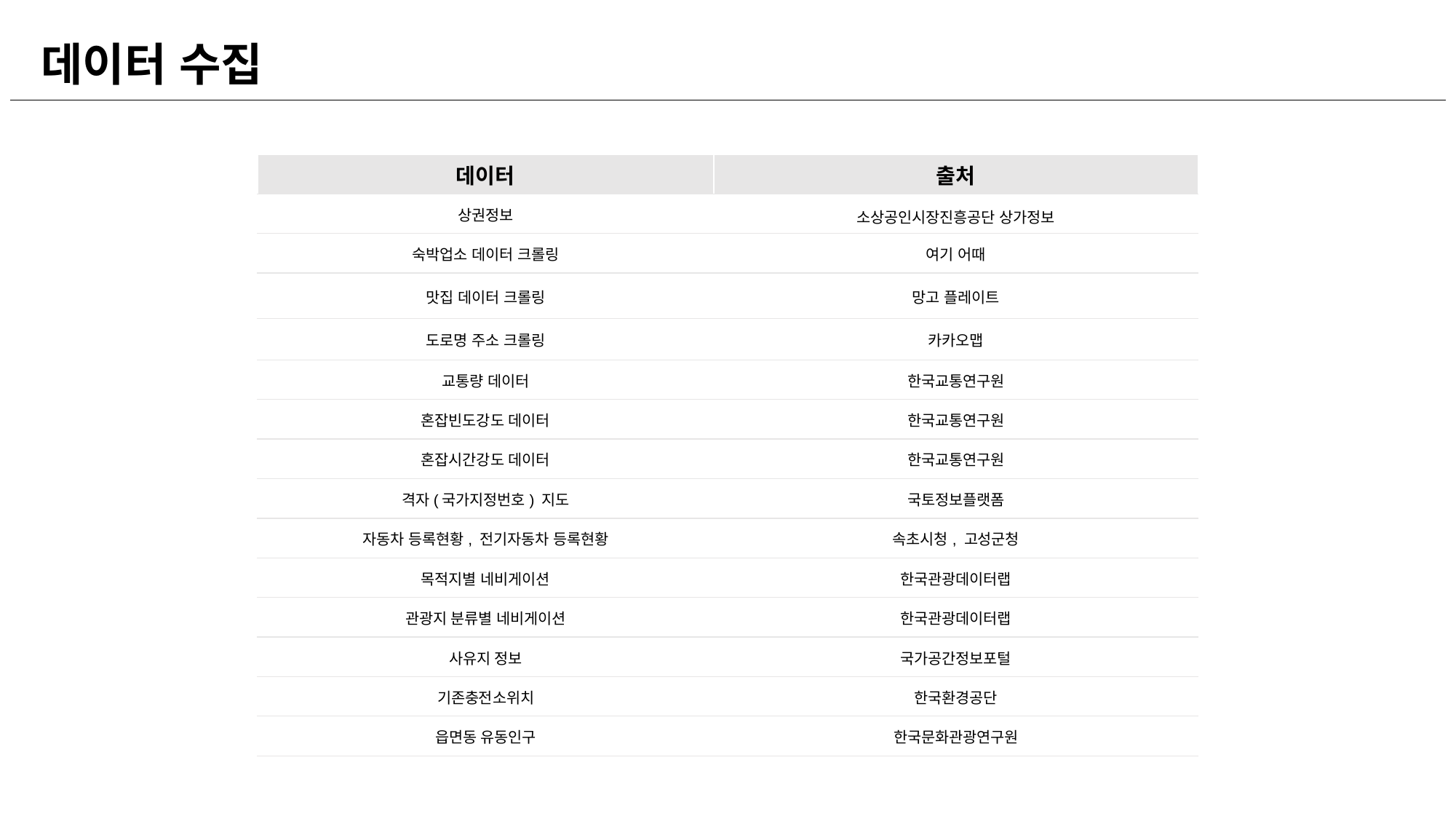

데이터 수집
| 데이터 | 출처 |
| --- | --- |
| 상권정보 | 소상공인시장진흥공단 상가정보 |
| 숙박업소 데이터 크롤링 | 여기 어때 |
| 맛집 데이터 크롤링 | 망고 플레이트 |
| 도로명 주소 크롤링 | 카카오맵 |
| 교통량 데이터 | 한국교통연구원 |
| 혼잡빈도강도 데이터 | 한국교통연구원 |
| 혼잡시간강도 데이터 | 한국교통연구원 |
| 격자(국가지정번호) 지도 | 국토정보플랫폼 |
| 자동차 등록현황, 전기자동차 등록현황 | 속초시청, 고성군청 |
| 목적지별 네비게이션 | 한국관광데이터랩 |
| 관광지 분류별 네비게이션 | 한국관광데이터랩 |
| 사유지 정보 | 국가공간정보포털 |
| 기존충전소위치 | 한국환경공단 |
| 읍면동 유동인구 | 한국문화관광연구원 |